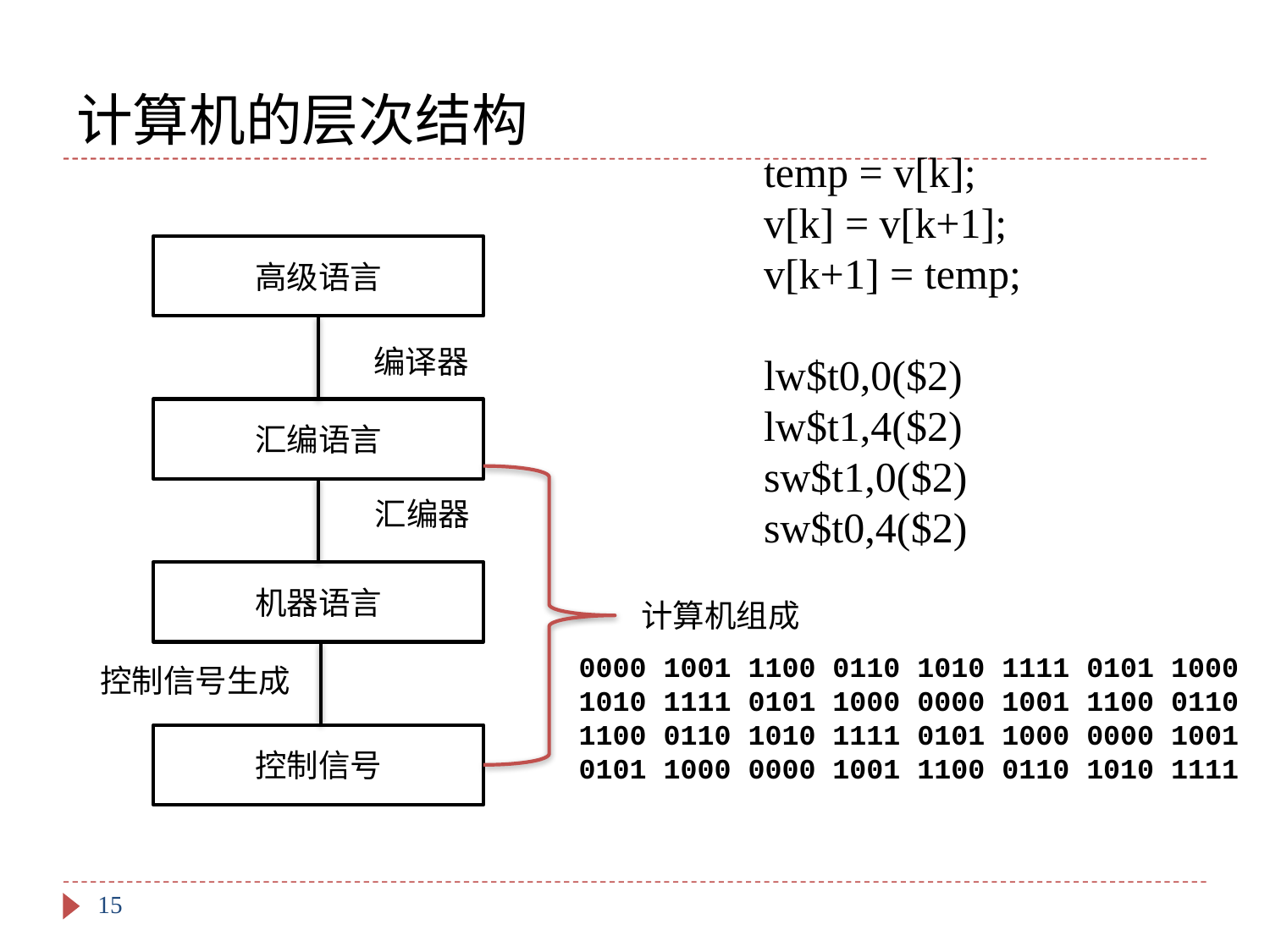

# 计算机的层次结构
temp = v[k];
v[k] = v[k+1];
v[k+1] = temp;

lw$t0,0($2)
lw$t1,4($2)
sw$t1,0($2)
sw$t0,4($2)
高级语言
编译器
汇编语言

汇编器
机器语言
计算机组成
0000 1001 1100 0110 1010 1111 0101 1000
1010 1111 0101 1000 0000 1001 1100 0110
1100 0110 1010 1111 0101 1000 0000 1001
0101 1000 0000 1001 1100 0110 1010 1111
控制信号生成
控制信号
15